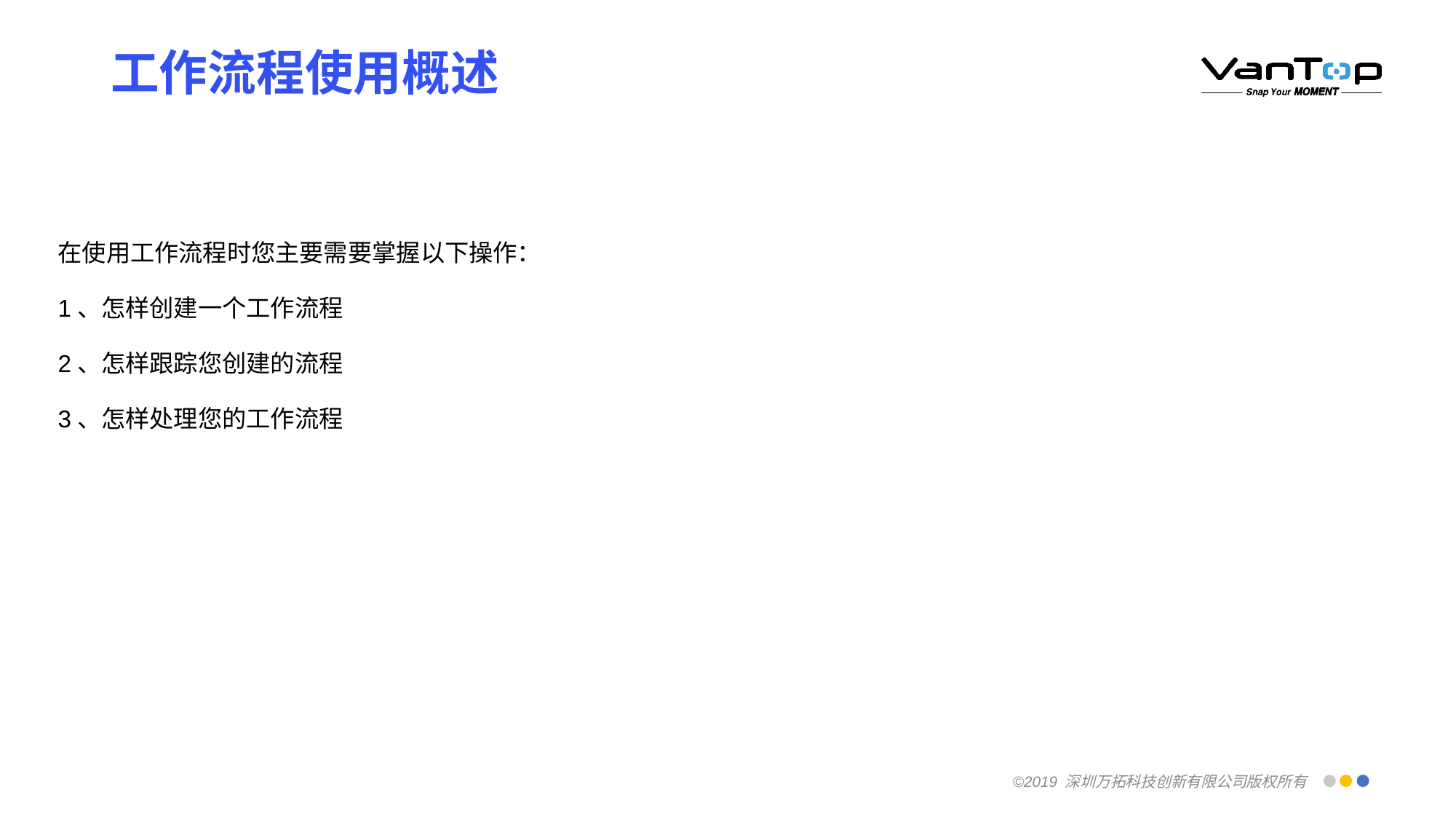

# 工作流程使用概述
在使用工作流程时您主要需要掌握以下操作：
1、怎样创建一个工作流程
2、怎样跟踪您创建的流程
3、怎样处理您的工作流程